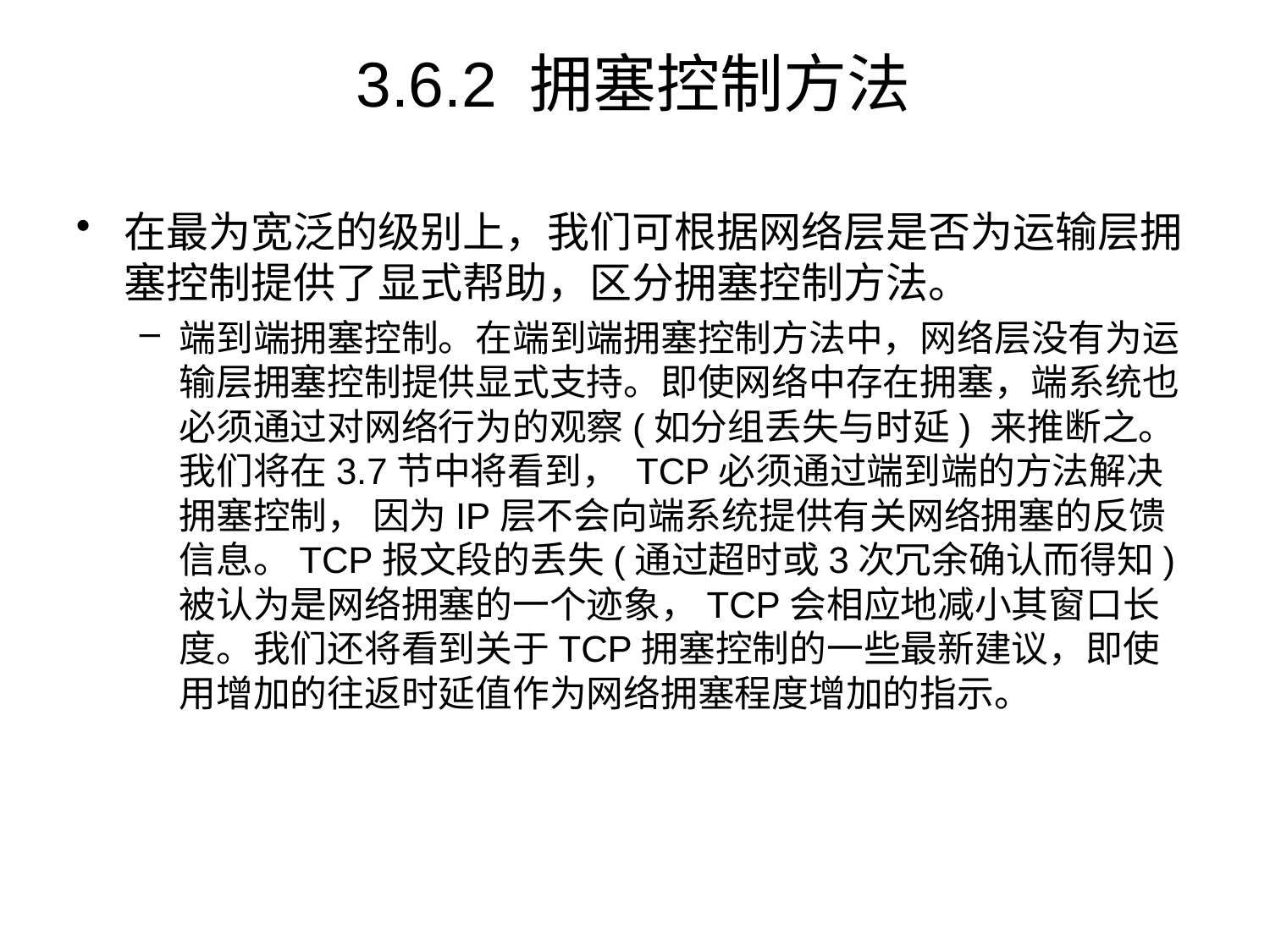

# 3.6.2 拥塞控制方法
在最为宽泛的级别上，我们可根据网络层是否为运输层拥塞控制提供了显式帮助，区分拥塞控制方法。
端到端拥塞控制。在端到端拥塞控制方法中，网络层没有为运输层拥塞控制提供显式支持。即使网络中存在拥塞，端系统也必须通过对网络行为的观察(如分组丢失与时延) 来推断之。我们将在3.7节中将看到， TCP必须通过端到端的方法解决拥塞控制， 因为IP层不会向端系统提供有关网络拥塞的反馈信息。TCP报文段的丢失(通过超时或3次冗余确认而得知)被认为是网络拥塞的一个迹象，TCP会相应地减小其窗口长度。我们还将看到关于TCP拥塞控制的一些最新建议，即使用增加的往返时延值作为网络拥塞程度增加的指示。